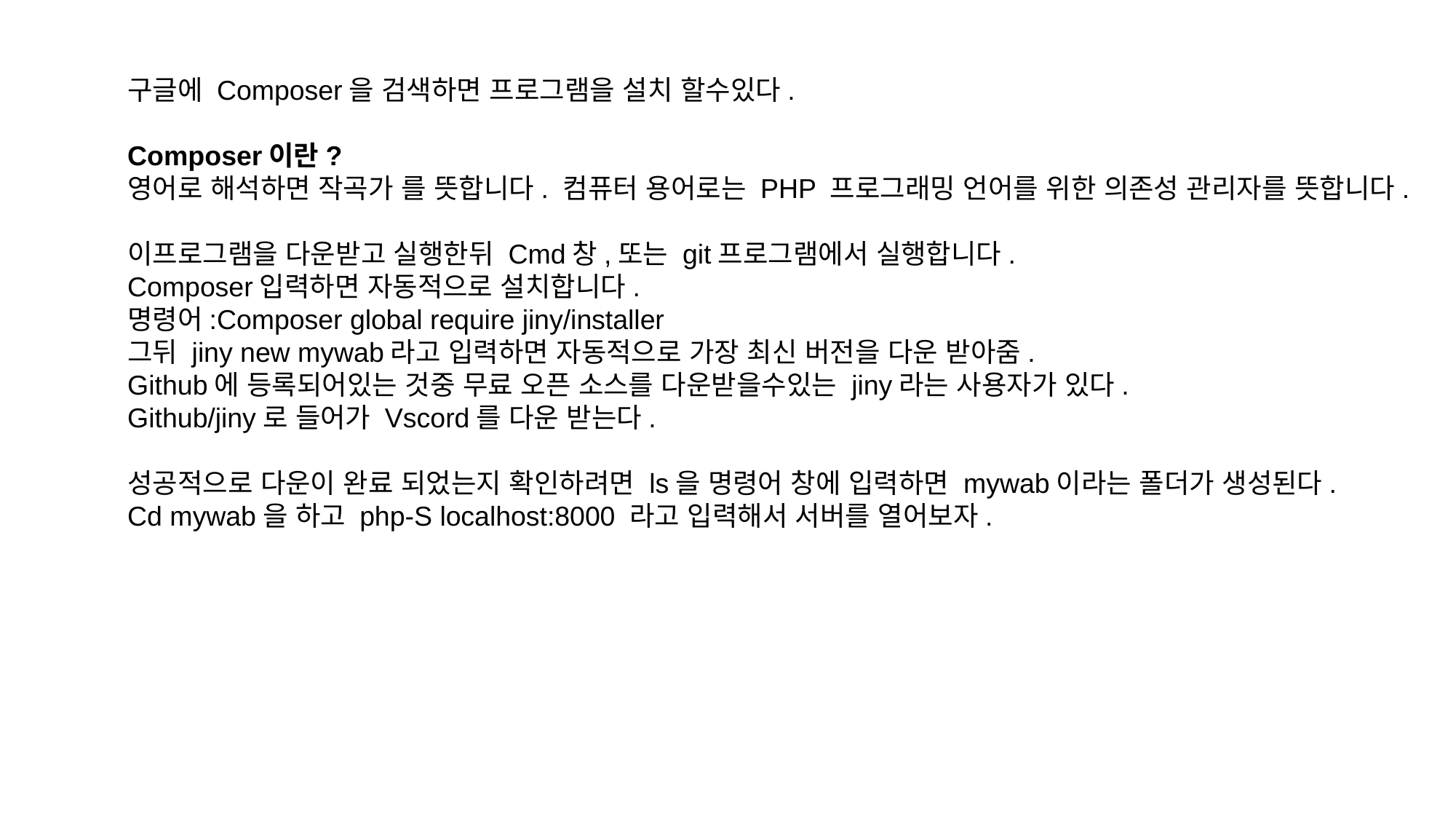

구글에 Composer을 검색하면 프로그램을 설치 할수있다.

Composer이란?
영어로 해석하면 작곡가 를 뜻합니다. 컴퓨터 용어로는 PHP 프로그래밍 언어를 위한 의존성 관리자를 뜻합니다.

이프로그램을 다운받고 실행한뒤 Cmd창,또는 git프로그램에서 실행합니다.
Composer입력하면 자동적으로 설치합니다.
명령어:Composer global require jiny/installer
그뒤 jiny new mywab라고 입력하면 자동적으로 가장 최신 버전을 다운 받아줌.
Github에 등록되어있는 것중 무료 오픈 소스를 다운받을수있는 jiny라는 사용자가 있다.
Github/jiny로 들어가 Vscord를 다운 받는다.

성공적으로 다운이 완료 되었는지 확인하려면 ls을 명령어 창에 입력하면 mywab이라는 폴더가 생성된다.
Cd mywab을 하고 php-S localhost:8000 라고 입력해서 서버를 열어보자.